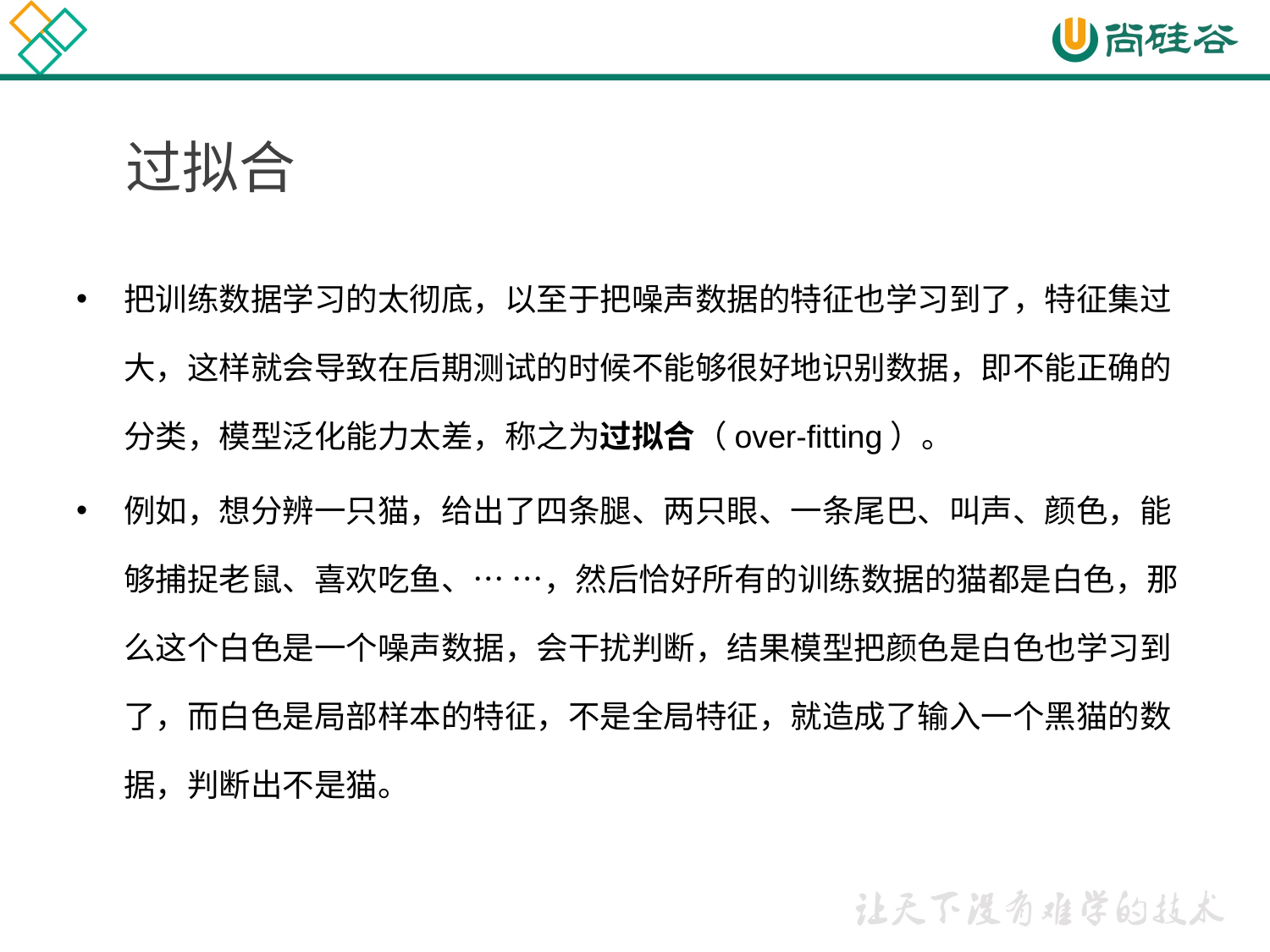

# 过拟合
把训练数据学习的太彻底，以至于把噪声数据的特征也学习到了，特征集过大，这样就会导致在后期测试的时候不能够很好地识别数据，即不能正确的分类，模型泛化能力太差，称之为过拟合（over-fitting）。
例如，想分辨一只猫，给出了四条腿、两只眼、一条尾巴、叫声、颜色，能够捕捉老鼠、喜欢吃鱼、… …，然后恰好所有的训练数据的猫都是白色，那么这个白色是一个噪声数据，会干扰判断，结果模型把颜色是白色也学习到了，而白色是局部样本的特征，不是全局特征，就造成了输入一个黑猫的数据，判断出不是猫。